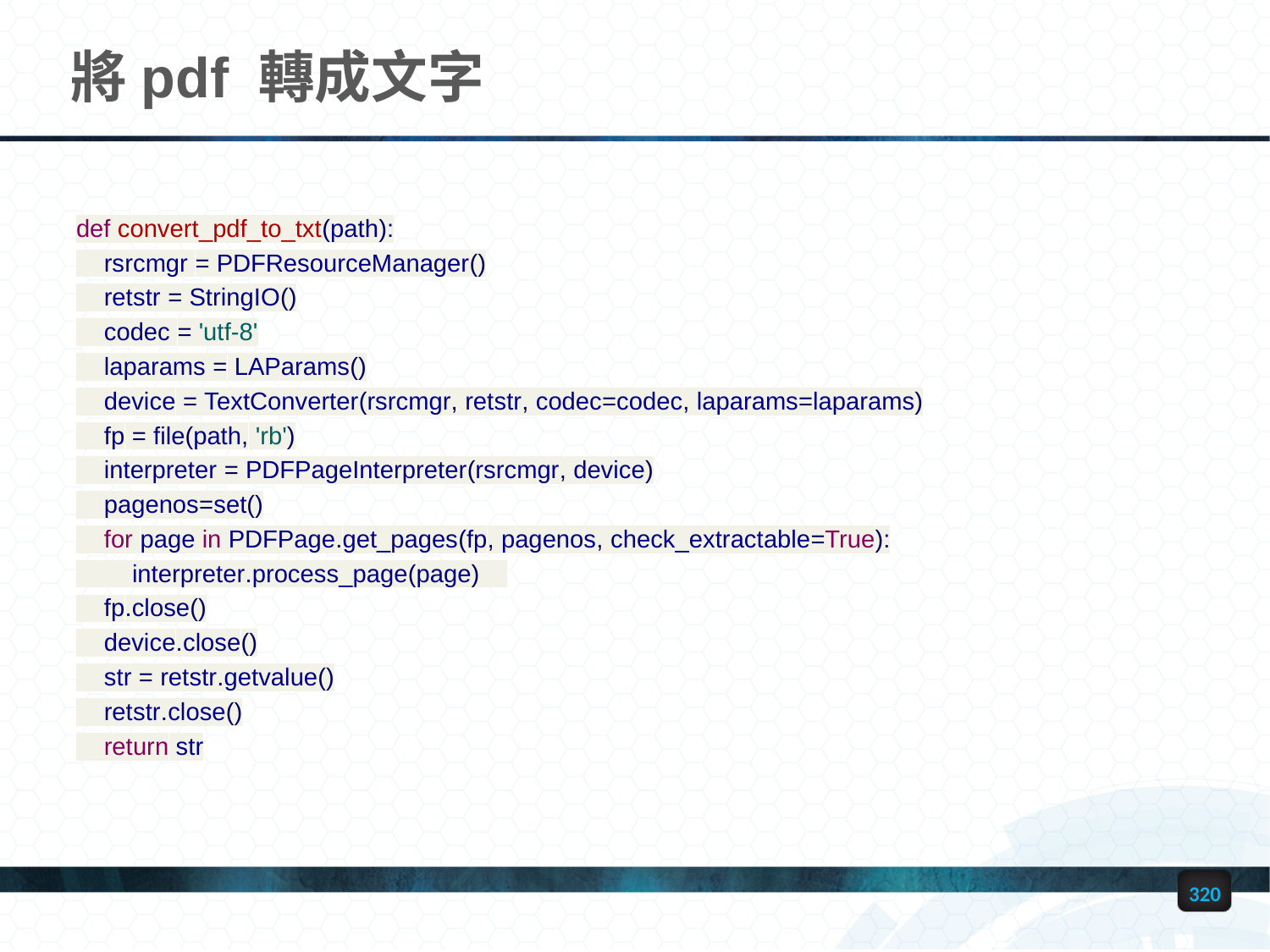

# 將pdf 轉成文字
def convert_pdf_to_txt(path):
    rsrcmgr = PDFResourceManager()
    retstr = StringIO()
    codec = 'utf-8'
    laparams = LAParams()
    device = TextConverter(rsrcmgr, retstr, codec=codec, laparams=laparams)
    fp = file(path, 'rb')
    interpreter = PDFPageInterpreter(rsrcmgr, device)
    pagenos=set()
    for page in PDFPage.get_pages(fp, pagenos, check_extractable=True):
        interpreter.process_page(page)
    fp.close()
    device.close()
    str = retstr.getvalue()
    retstr.close()
    return str
320